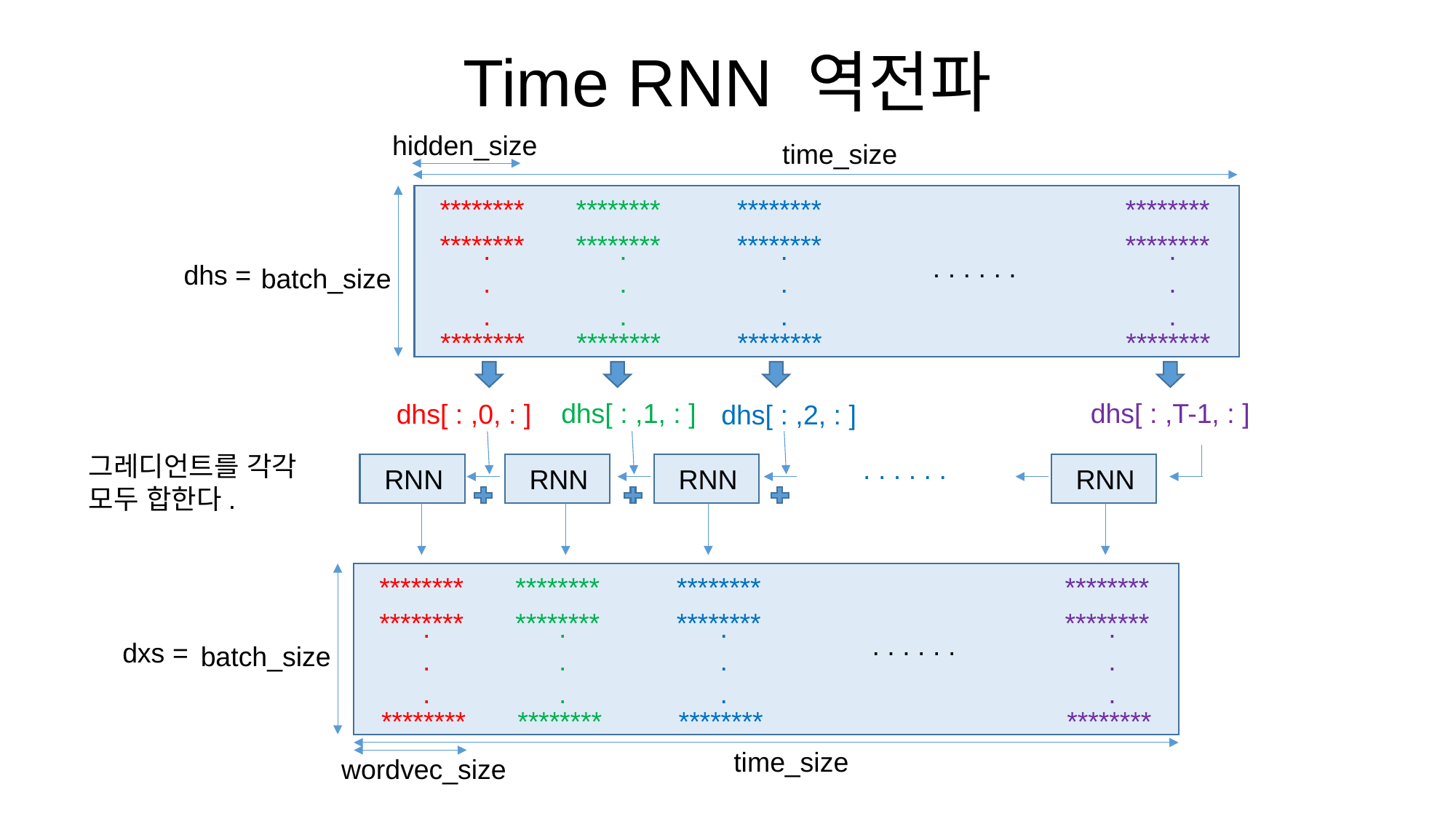

Time RNN 역전파
hidden_size
time_size

********
********
********
********
********
********
********
********
.
.
.
.
.
.
.
.
.
.
.
.
. . . . . .
dhs =
batch_size
********
********
********
********

dhs[ : ,T-1, : ]
dhs[ : ,1, : ]
dhs[ : ,0, : ]
dhs[ : ,2, : ]
그레디언트를 각각 모두 합한다.
. . . . . .

RNN
RNN
RNN
RNN

********
********
********
********
********
********
********
********
.
.
.
.
.
.
.
.
.
.
.
.
. . . . . .
dxs =
batch_size
********
********
********
********
time_size
wordvec_size